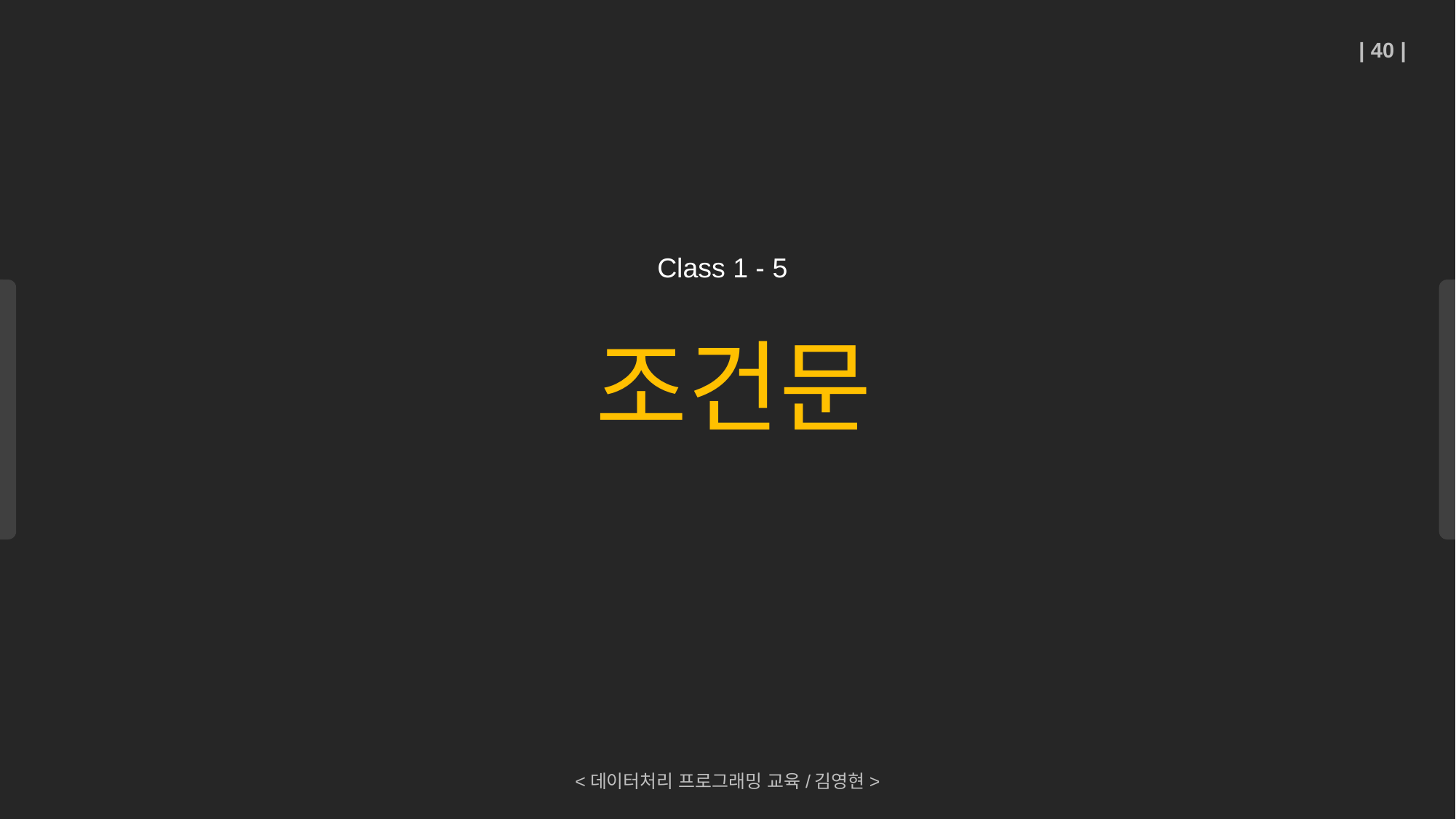

| 40 |
조건문
Class 1 - 5

<데이터처리 프로그래밍 교육/김영현>